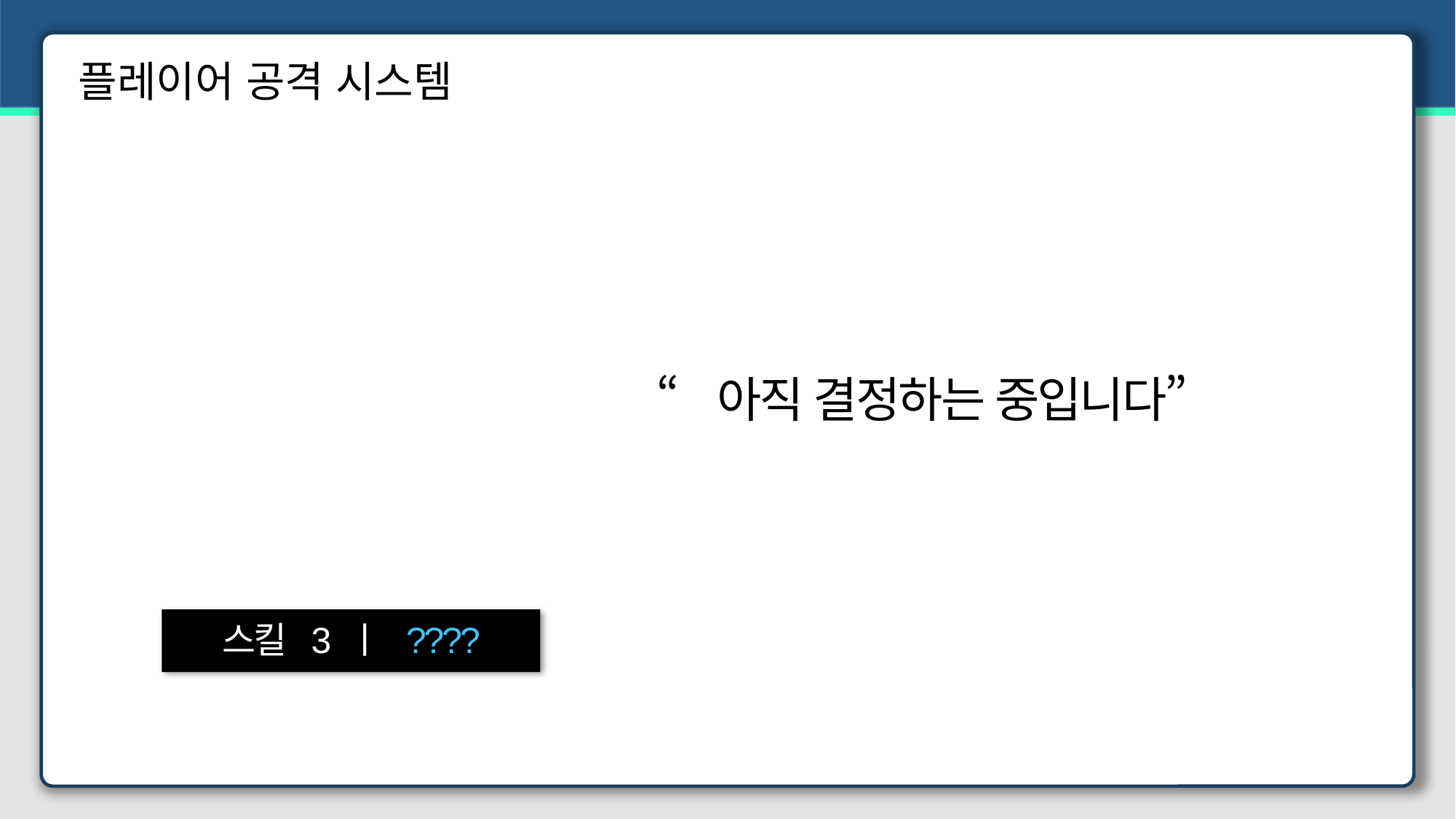

플레이어 공격 시스템

“아직 결정하는 중입니다”
공격범위 내에 있는 다수의 적에게 대미지를 입힌다.
스킬  3 ㅣ  ????